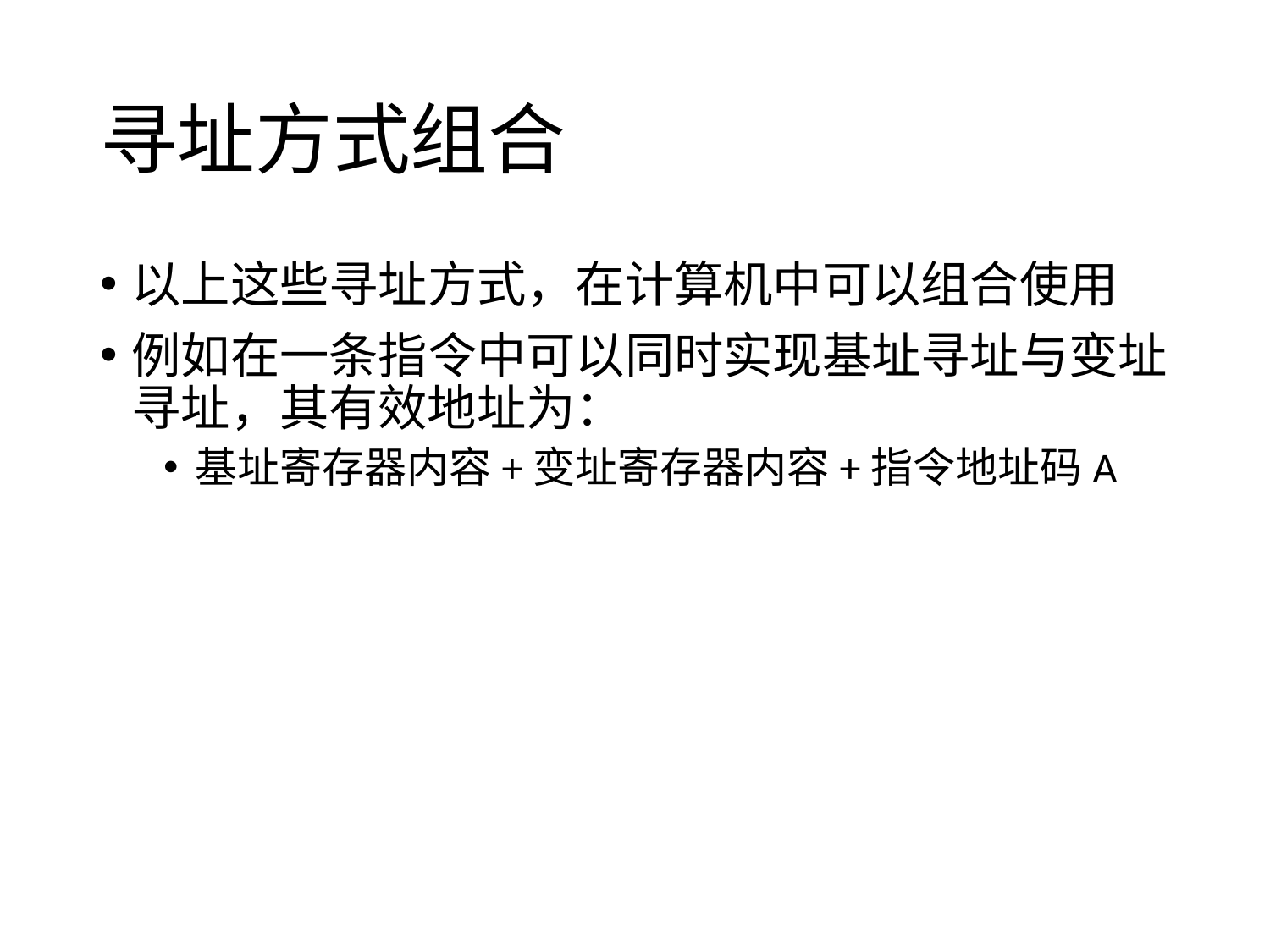

# 寻址方式组合
以上这些寻址方式，在计算机中可以组合使用
例如在一条指令中可以同时实现基址寻址与变址寻址，其有效地址为：
基址寄存器内容+变址寄存器内容+指令地址码A